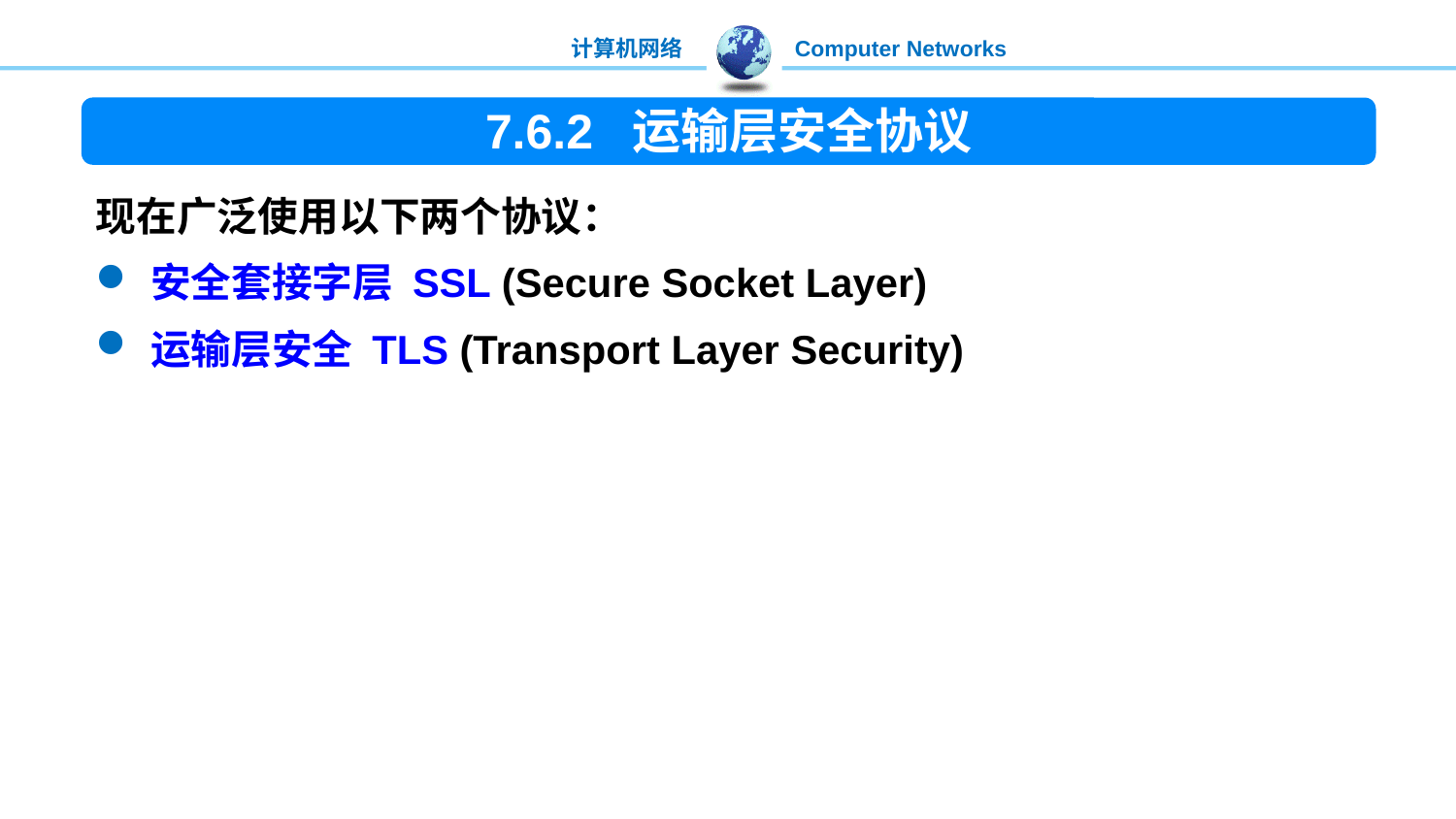

7.6.2  运输层安全协议

现在广泛使用以下两个协议：
安全套接字层 SSL (Secure Socket Layer)
运输层安全 TLS (Transport Layer Security)